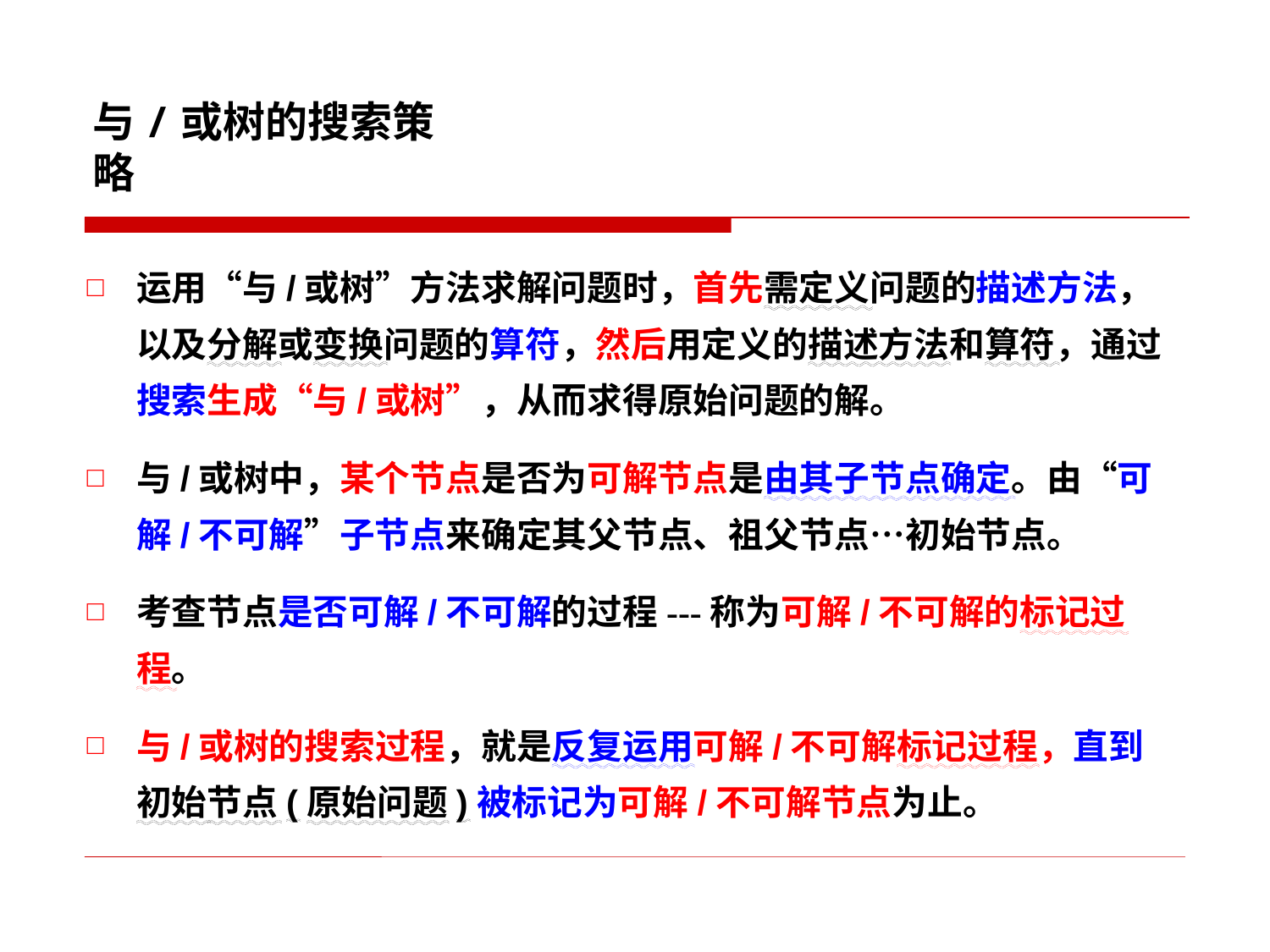

# 与/或树的搜索策略
运用“与/或树”方法求解问题时，首先需定义问题的描述方法，以及分解或变换问题的算符，然后用定义的描述方法和算符，通过搜索生成“与/或树”，从而求得原始问题的解。
与/或树中，某个节点是否为可解节点是由其子节点确定。由“可解/不可解”子节点来确定其父节点、祖父节点…初始节点。
考查节点是否可解/不可解的过程---称为可解/不可解的标记过程。
与/或树的搜索过程，就是反复运用可解/不可解标记过程，直到初始节点(原始问题)被标记为可解/不可解节点为止。